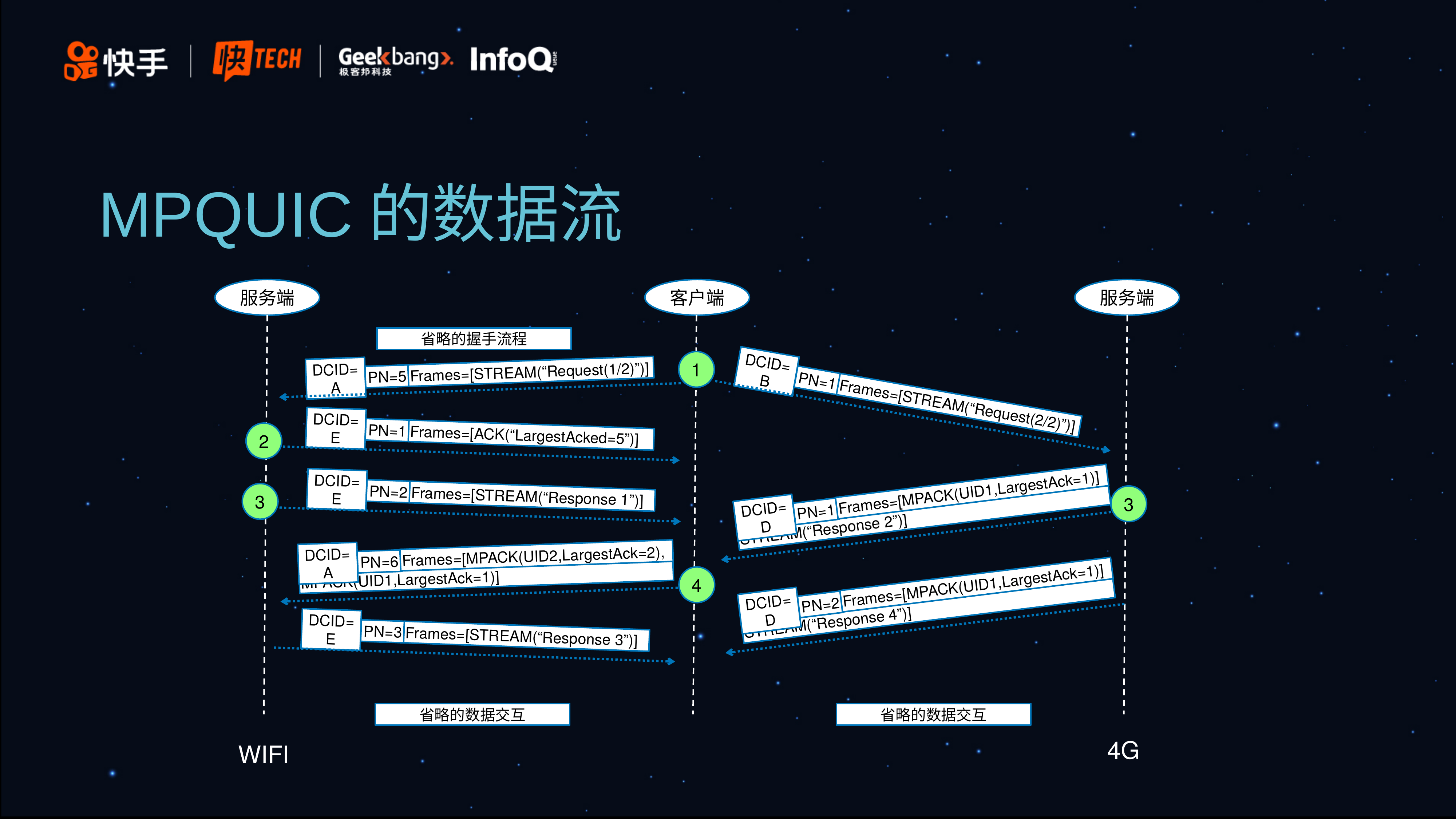

# MPQUIC的数据流
服务端
客户端
服务端
省略的握手流程
1
DCID=A
PN=5
Frames=[STREAM(“Request(1/2)”)]
DCID=B
PN=1
Frames=[STREAM(“Request(2/2)”)]
DCID=E
PN=1
Frames=[ACK(“LargestAcked=5”)]
2
3
DCID=E
PN=2
Frames=[STREAM(“Response 1”)]
3
Frames=[MPACK(UID1,LargestAck=1)]
DCID=D
PN=1
STREAM(“Response 2”)]
Frames=[MPACK(UID2,LargestAck=2),
DCID=A
PN=6
MPACK(UID1,LargestAck=1)]
4
Frames=[MPACK(UID1,LargestAck=1)]
DCID=D
PN=2
STREAM(“Response 4”)]
DCID=E
PN=3
Frames=[STREAM(“Response 3”)]
省略的数据交互
省略的数据交互
4G
WIFI